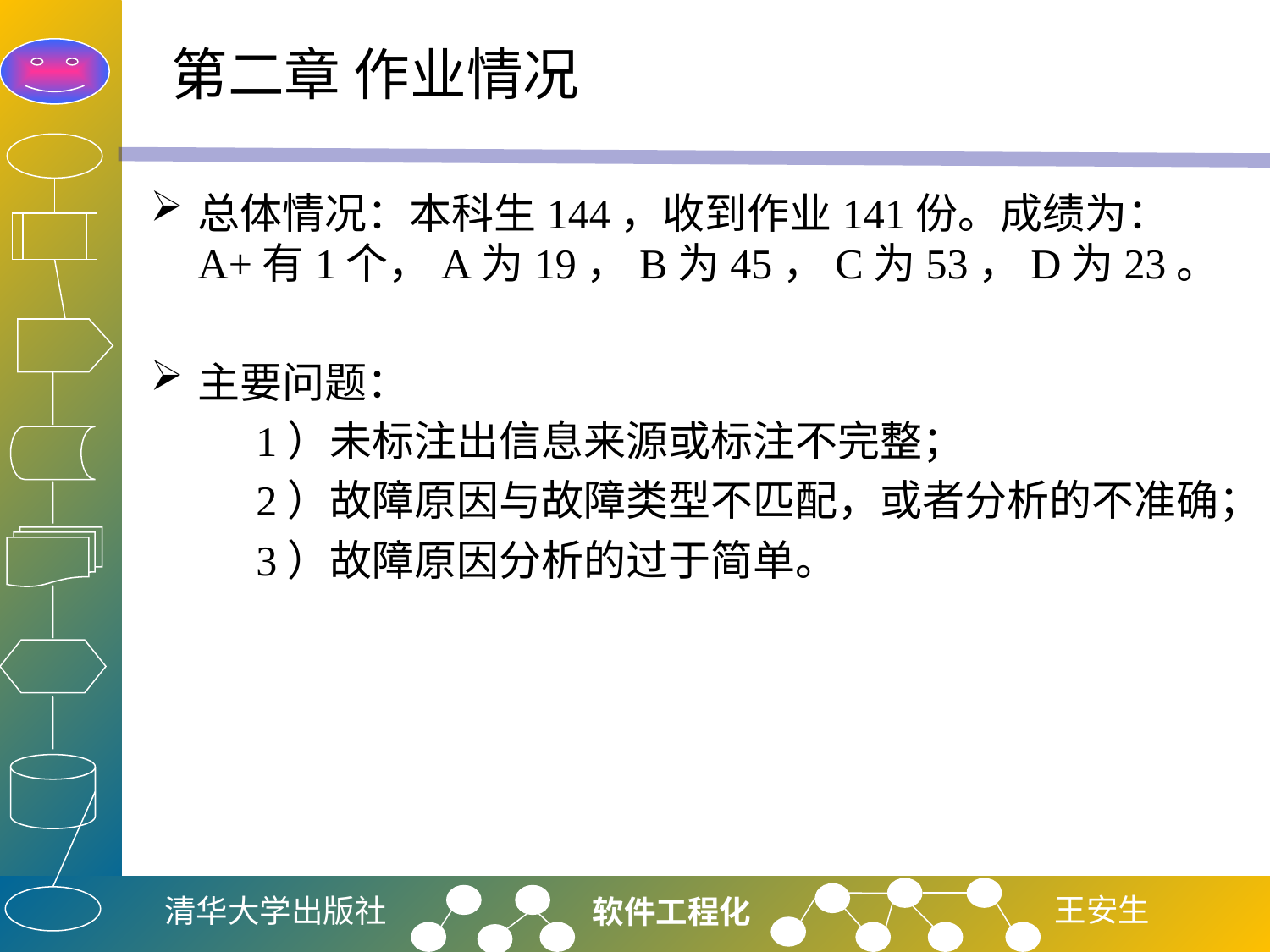

# 第二章 作业情况
总体情况：本科生144，收到作业141份。成绩为：A+有1个，A为19，B为45，C为53，D为23。

主要问题：
          1）未标注出信息来源或标注不完整；
          2）故障原因与故障类型不匹配，或者分析的不准确；
          3）故障原因分析的过于简单。